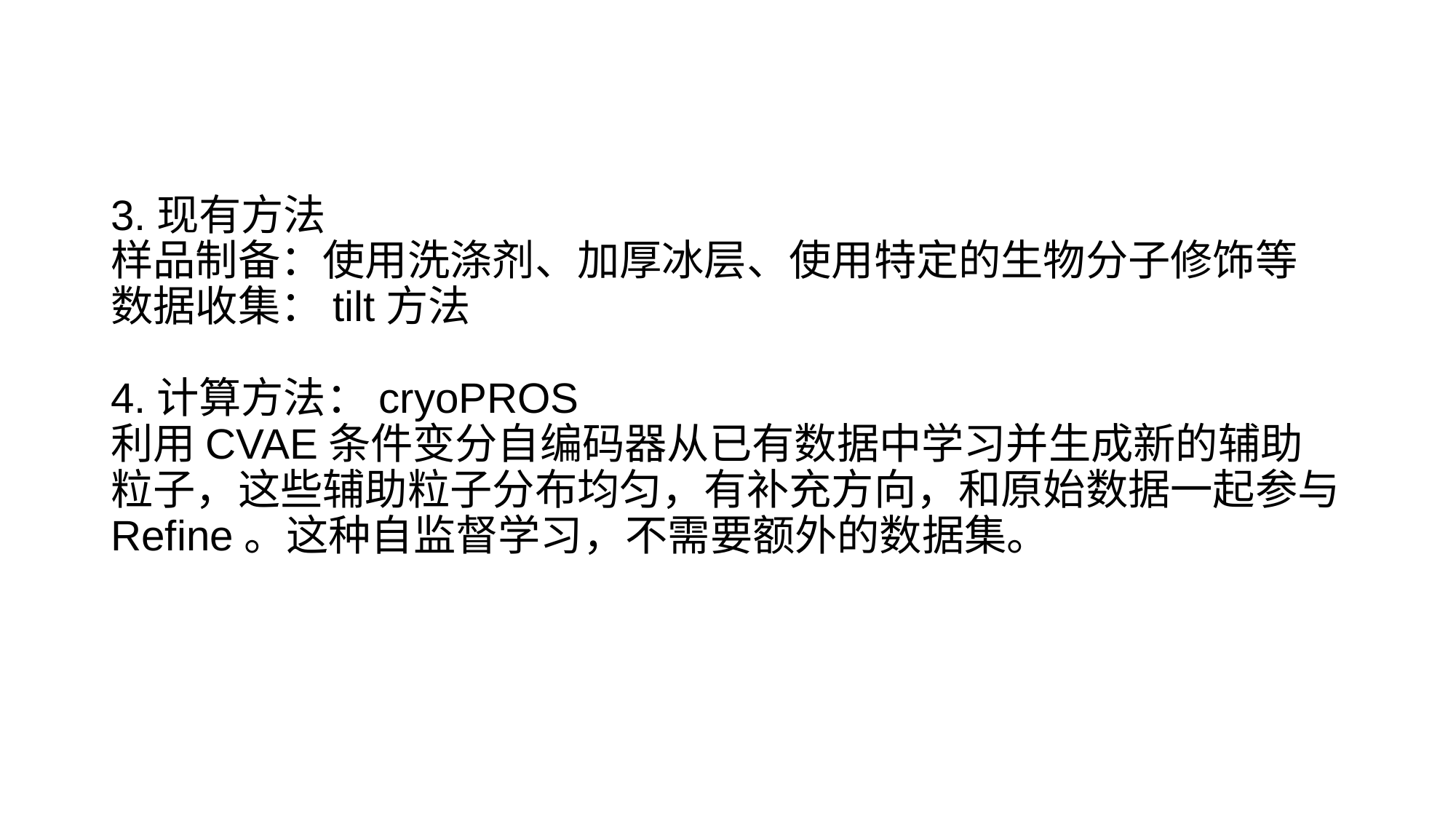

# 3.现有方法 样品制备：使用洗涤剂、加厚冰层、使用特定的生物分子修饰等 数据收集：tilt方法 4.计算方法：cryoPROS 利用CVAE条件变分自编码器从已有数据中学习并生成新的辅助粒子，这些辅助粒子分布均匀，有补充方向，和原始数据一起参与Refine。这种自监督学习，不需要额外的数据集。